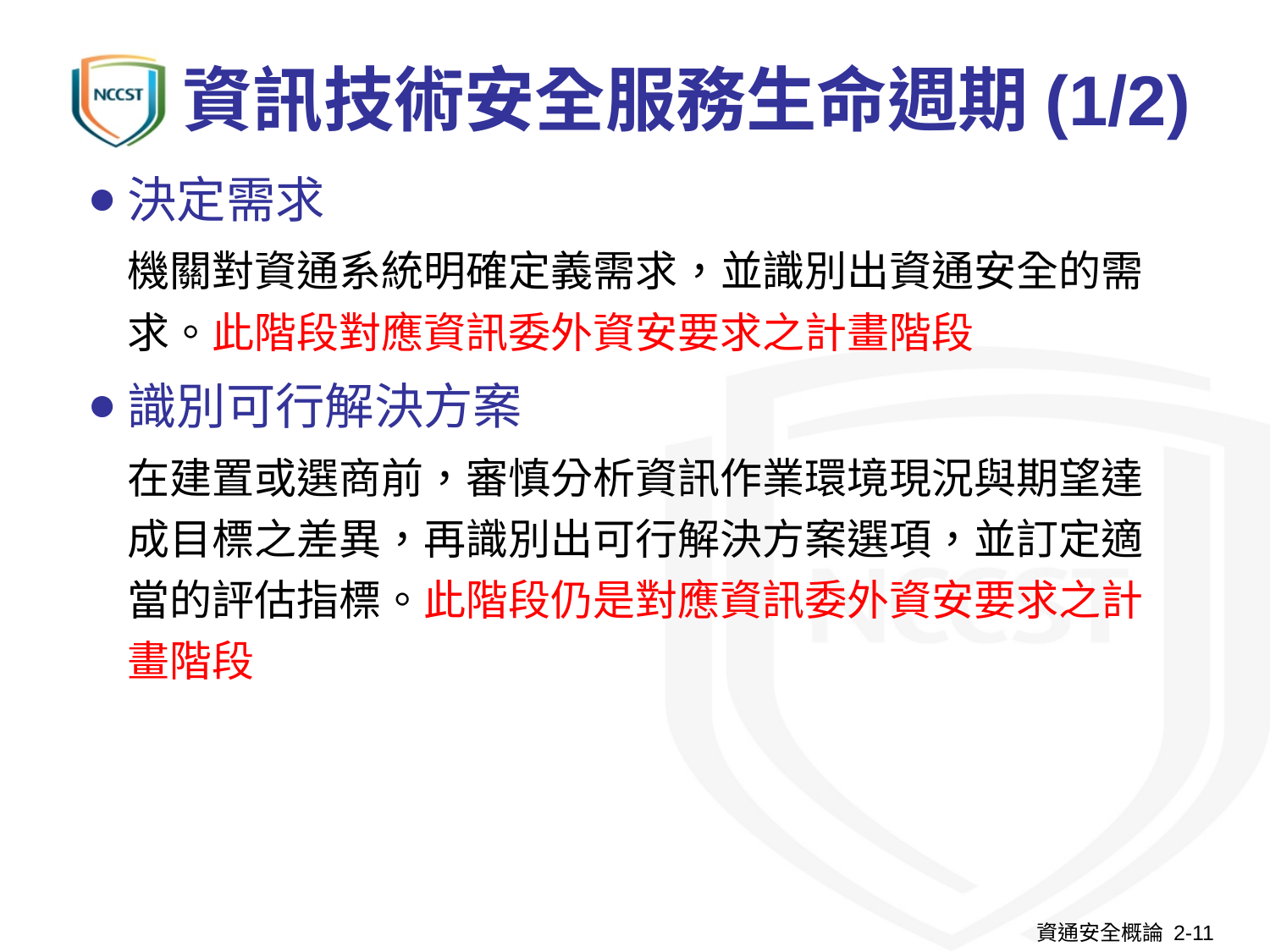

# 資訊技術安全服務生命週期(1/2)
決定需求
機關對資通系統明確定義需求，並識別出資通安全的需求。此階段對應資訊委外資安要求之計畫階段
識別可行解決方案
在建置或選商前，審慎分析資訊作業環境現況與期望達成目標之差異，再識別出可行解決方案選項，並訂定適當的評估指標。此階段仍是對應資訊委外資安要求之計畫階段